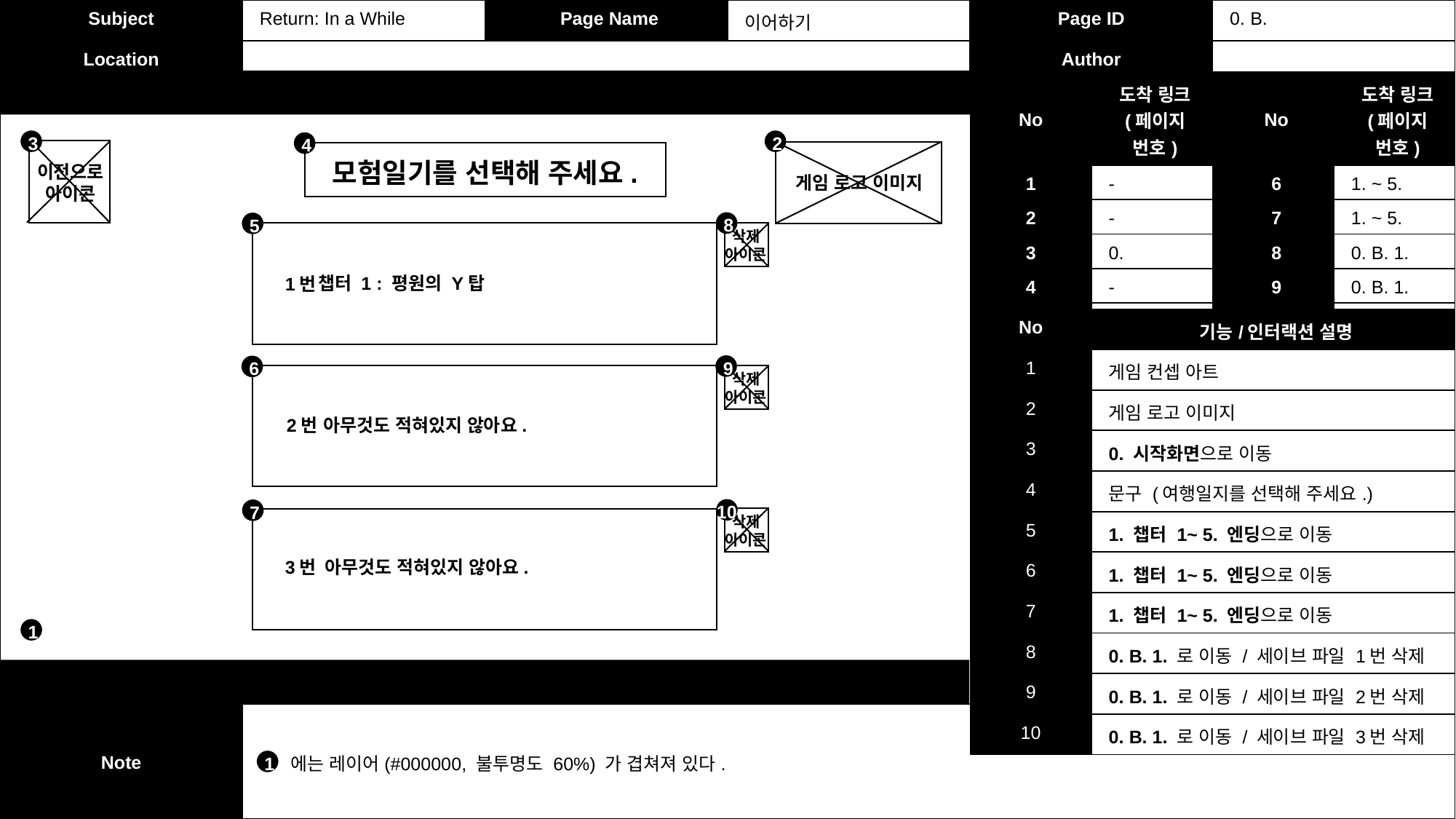

| Subject | Return: In a While | Page Name | 이어하기 | Page ID | 0. B. |
| --- | --- | --- | --- | --- | --- |
| Location |  |  |  | Author |  |

| No | 도착 링크 (페이지 번호) | No | 도착 링크 (페이지 번호) |
| --- | --- | --- | --- |
| 1 | - | 6 | 1. ~ 5. |
| 2 | - | 7 | 1. ~ 5. |
| 3 | 0. | 8 | 0. B. 1. |
| 4 | - | 9 | 0. B. 1. |
| 5 | 1. ~ 5. | 10 | 0. B. 1. |
3
2
4

모험일기를 선택해 주세요.
이전으로
아이콘
게임 로고 이미지
8
5
삭제
아이콘

챕터 1 : 평원의 Y탑
1번
| No | 기능/인터랙션 설명 |
| --- | --- |
| 1 | 게임 컨셉 아트 |
| 2 | 게임 로고 이미지 |
| 3 | 0. 시작화면으로 이동 |
| 4 | 문구 (여행일지를 선택해 주세요.) |
| 5 | 1. 챕터 1~ 5. 엔딩으로 이동 |
| 6 | 1. 챕터 1~ 5. 엔딩으로 이동 |
| 7 | 1. 챕터 1~ 5. 엔딩으로 이동 |
| 8 | 0. B. 1. 로 이동 / 세이브 파일 1번 삭제 |
| 9 | 0. B. 1. 로 이동 / 세이브 파일 2번 삭제 |
| 10 | 0. B. 1. 로 이동 / 세이브 파일 3번 삭제 |
9
6
삭제
아이콘

2번
아무것도 적혀있지 않아요.
10
7
삭제
아이콘

아무것도 적혀있지 않아요.
3번
1

| Note | 에는 레이어(#000000, 불투명도 60%) 가 겹쳐져 있다. |
| --- | --- |
1